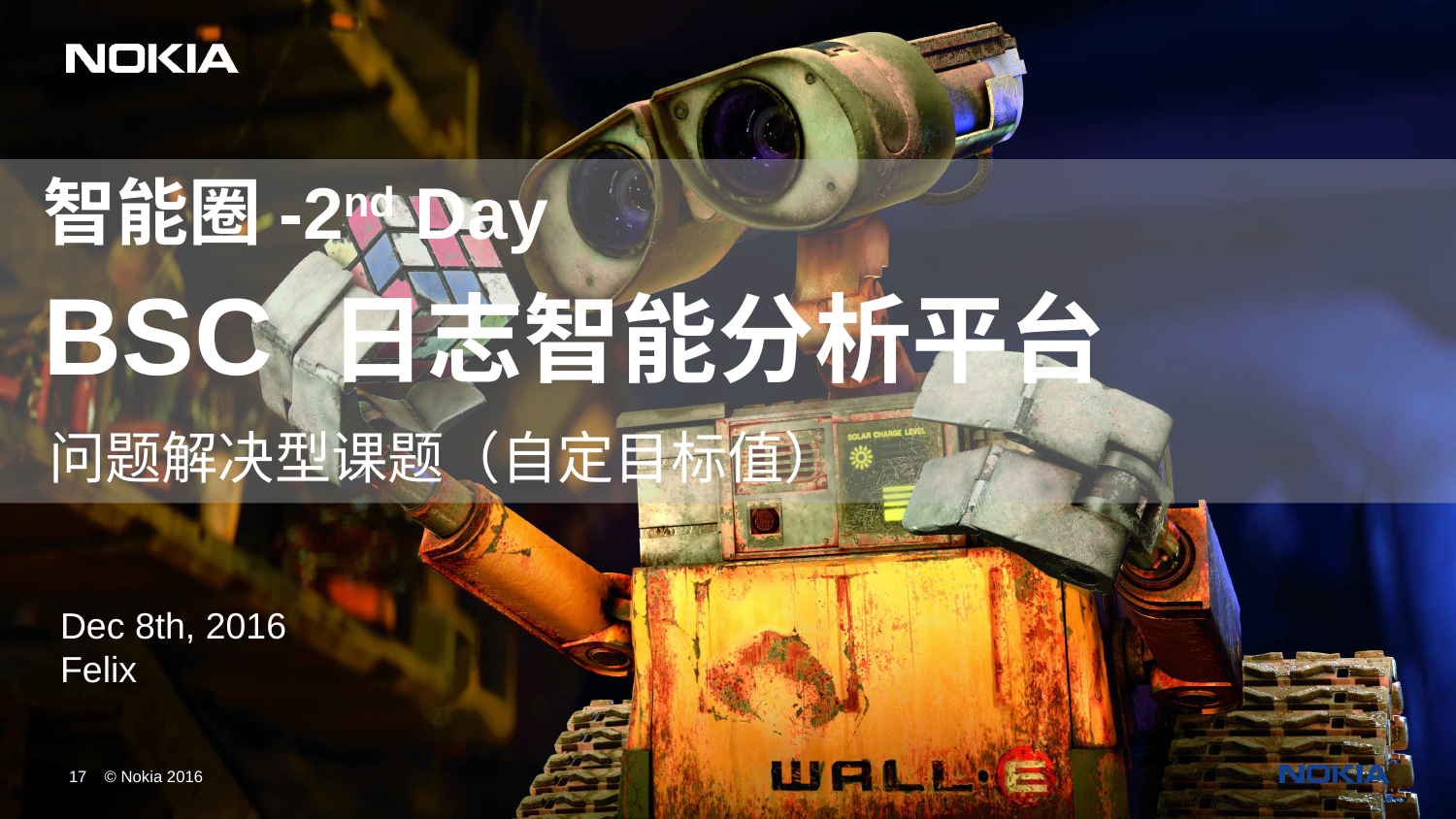

智能圈-2nd Day
BSC 日志智能分析平台
问题解决型课题（自定目标值）
Dec 8th, 2016
Felix